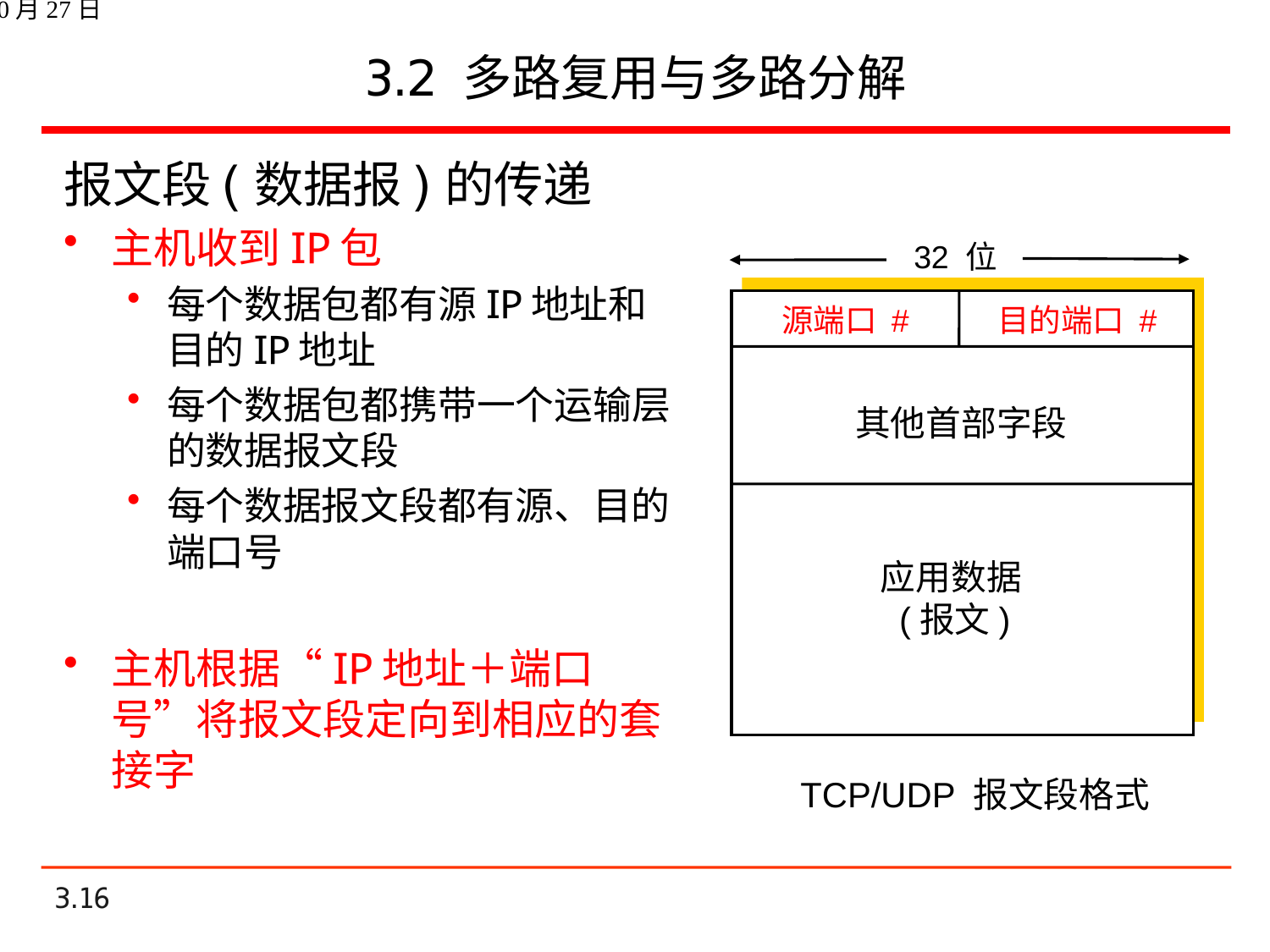

# 3.2 多路复用与多路分解
报文段(数据报)的传递
主机收到IP包
每个数据包都有源IP地址和目的IP地址
每个数据包都携带一个运输层的数据报文段
每个数据报文段都有源、目的端口号

主机根据“IP地址＋端口号”将报文段定向到相应的套接字

32 位

源端口 #
目的端口 #

其他首部字段

应用数据
(报文)
TCP/UDP 报文段格式
2020年10月27日